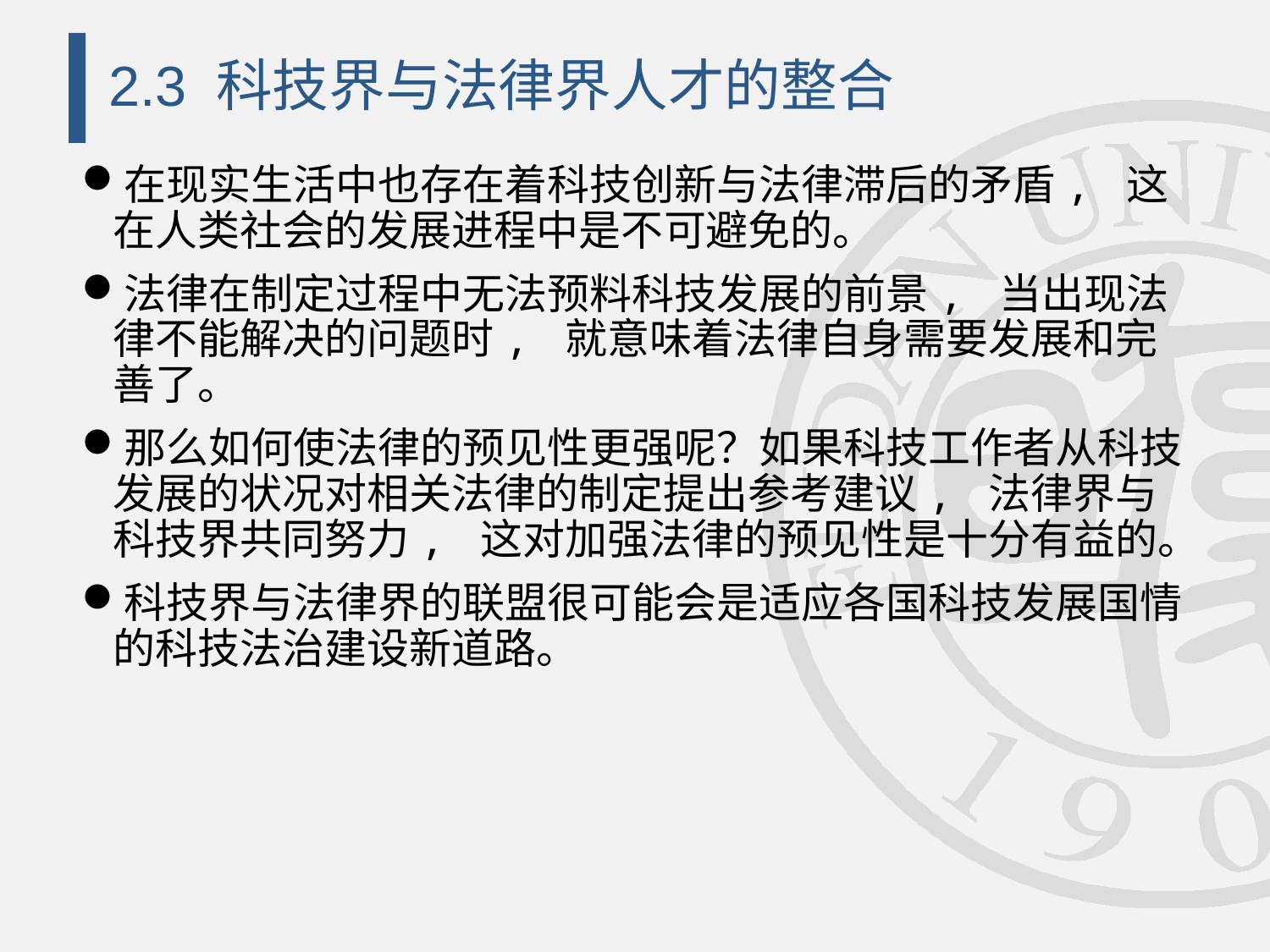

# 2.3 科技界与法律界人才的整合
在现实生活中也存在着科技创新与法律滞后的矛盾, 这在人类社会的发展进程中是不可避免的。
法律在制定过程中无法预料科技发展的前景, 当出现法律不能解决的问题时, 就意味着法律自身需要发展和完善了。
那么如何使法律的预见性更强呢？如果科技工作者从科技发展的状况对相关法律的制定提出参考建议, 法律界与科技界共同努力, 这对加强法律的预见性是十分有益的。
科技界与法律界的联盟很可能会是适应各国科技发展国情的科技法治建设新道路。